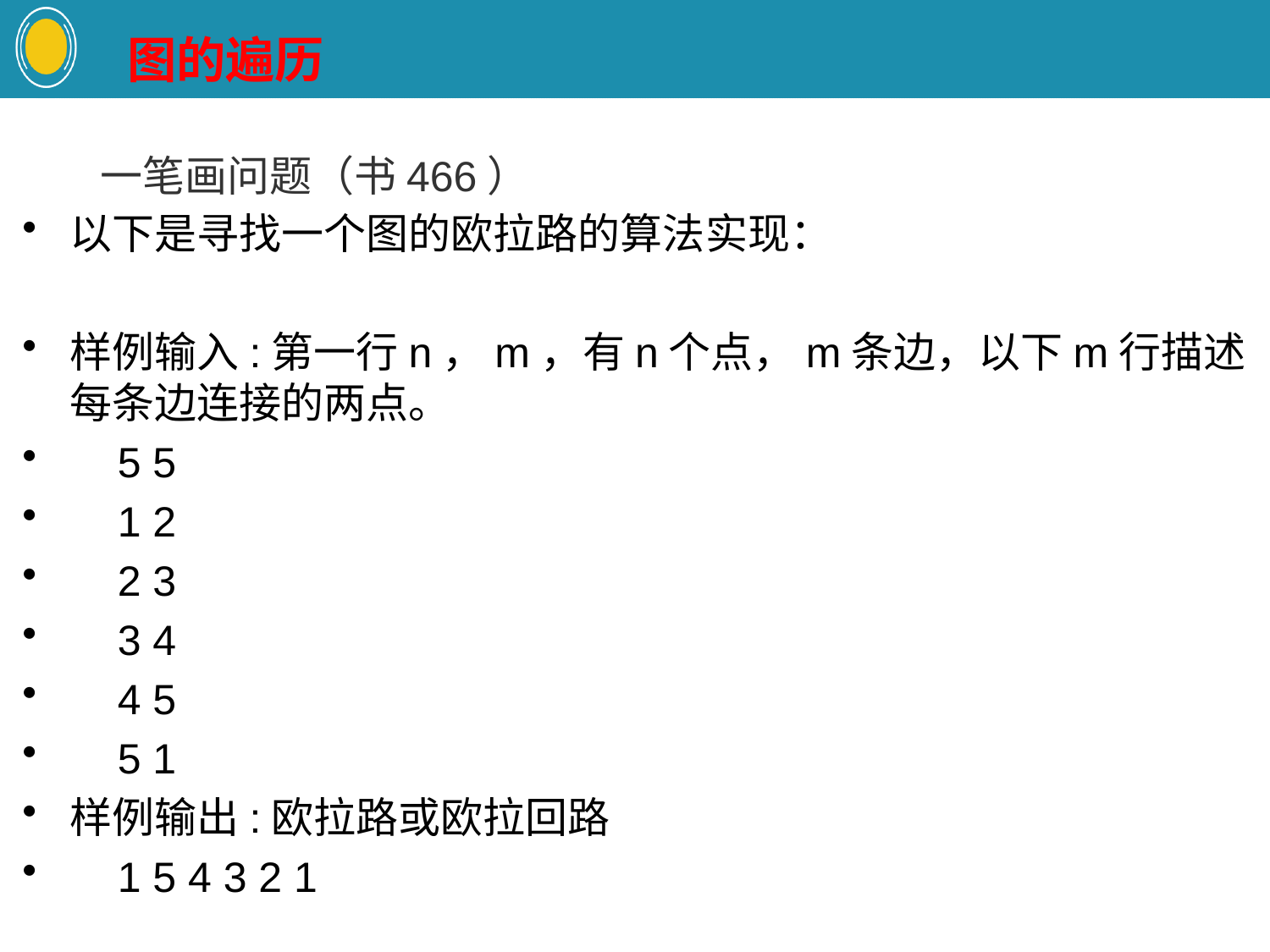

图的遍历
一笔画问题（书466）

以下是寻找一个图的欧拉路的算法实现：

样例输入:第一行n，m，有n个点，m条边，以下m行描述每条边连接的两点。
    5 5
    1 2
    2 3
    3 4
    4 5
    5 1
样例输出:欧拉路或欧拉回路
    1 5 4 3 2 1